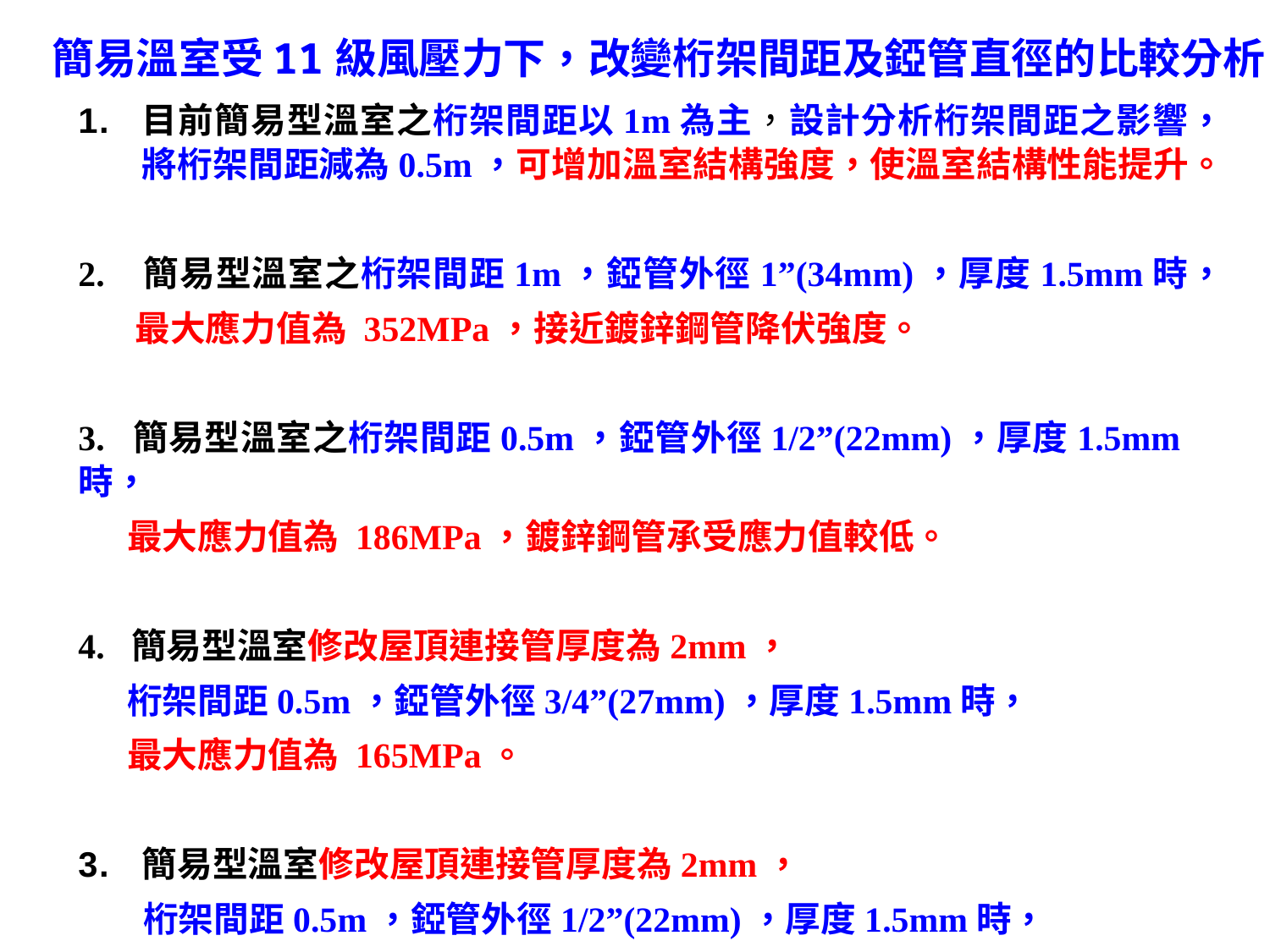

簡易溫室受11級風壓力下，改變桁架間距及錏管直徑的比較分析
目前簡易型溫室之桁架間距以1m為主，設計分析桁架間距之影響，將桁架間距減為0.5m，可增加溫室結構強度，使溫室結構性能提升。

2.   簡易型溫室之桁架間距1m，錏管外徑1”(34mm)，厚度1.5mm時，
      最大應力值為 352MPa，接近鍍鋅鋼管降伏強度。

3.  簡易型溫室之桁架間距0.5m，錏管外徑1/2”(22mm)，厚度1.5mm時，
     最大應力值為 186MPa，鍍鋅鋼管承受應力值較低。

4.  簡易型溫室修改屋頂連接管厚度為2mm，
     桁架間距0.5m，錏管外徑3/4”(27mm)，厚度1.5mm時，
     最大應力值為 165MPa。

簡易型溫室修改屋頂連接管厚度為2mm，
       桁架間距0.5m，錏管外徑1/2”(22mm)，厚度1.5mm時，
       最大應力值為 227MPa。